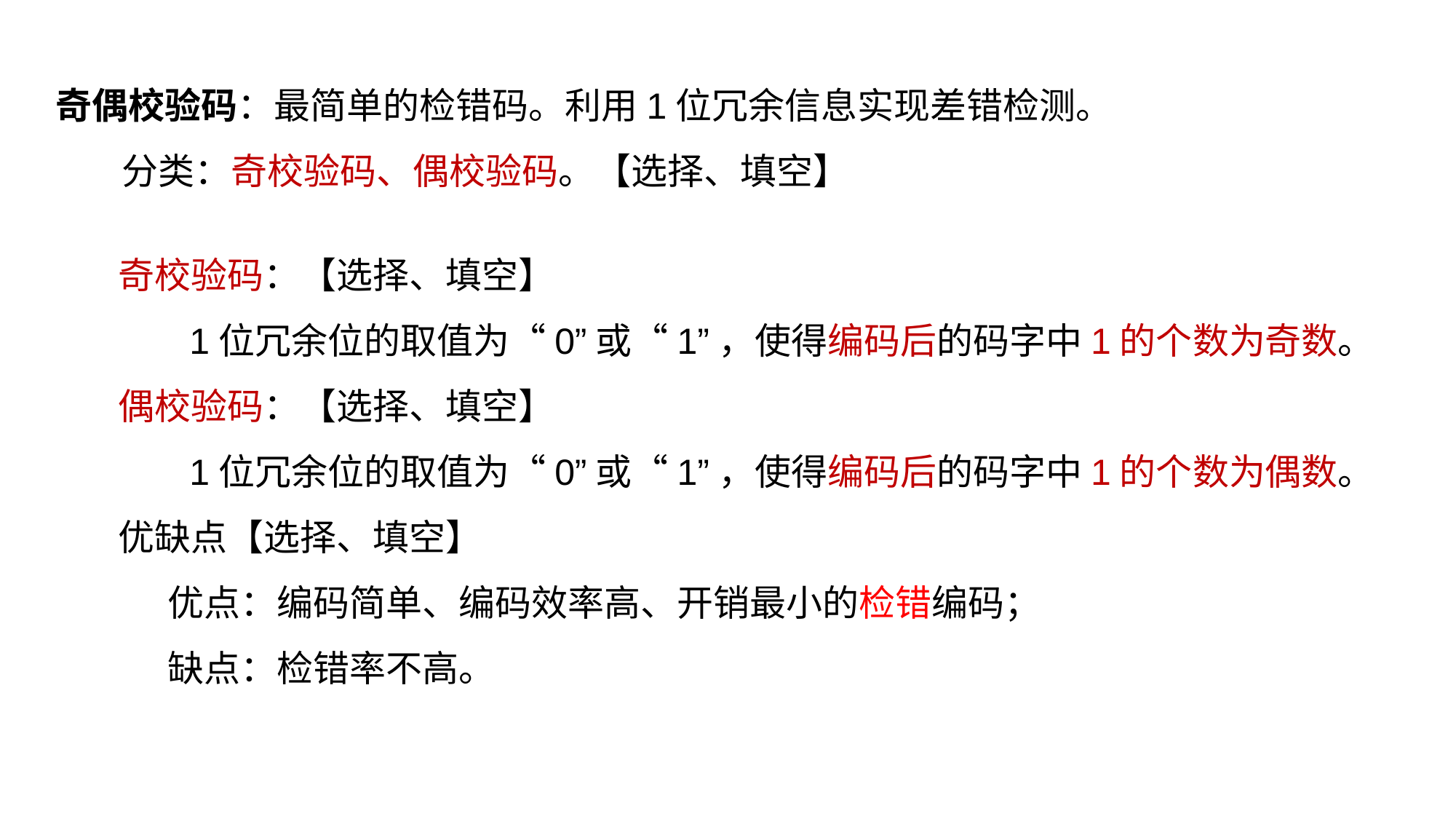

奇偶校验码：最简单的检错码。利用1位冗余信息实现差错检测。
       分类：奇校验码、偶校验码。【选择、填空】
奇校验码：【选择、填空】
       1位冗余位的取值为“0”或“1”，使得编码后的码字中1的个数为奇数。
偶校验码：【选择、填空】
       1位冗余位的取值为“0”或“1”，使得编码后的码字中1的个数为偶数。
优缺点【选择、填空】
     优点：编码简单、编码效率高、开销最小的检错编码；
     缺点：检错率不高。